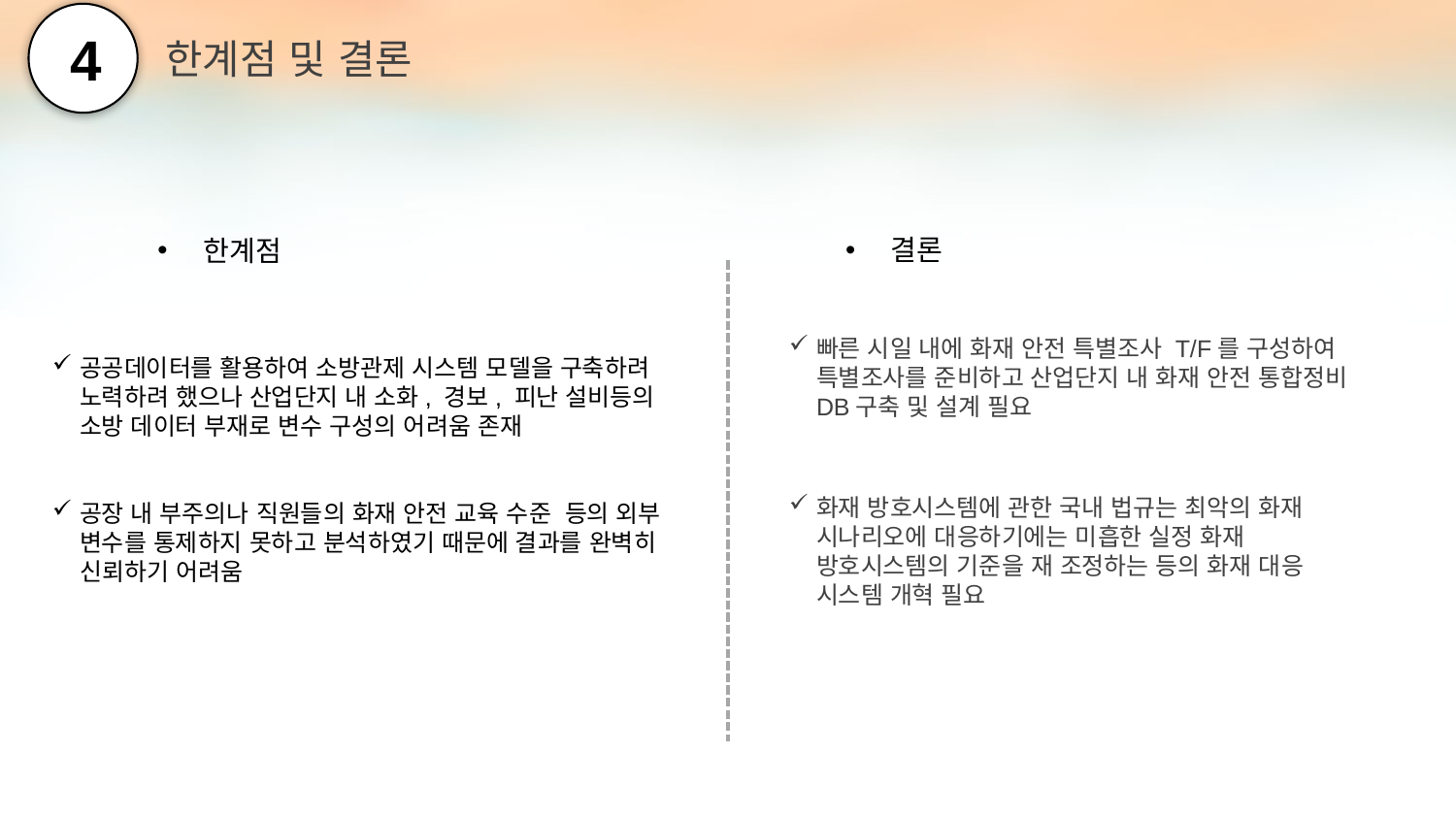

4
한계점 및 결론
결론
한계점
공공데이터를 활용하여 소방관제 시스템 모델을 구축하려 노력하려 했으나 산업단지 내 소화, 경보, 피난 설비등의 소방 데이터 부재로 변수 구성의 어려움 존재

공장 내 부주의나 직원들의 화재 안전 교육 수준  등의 외부 변수를 통제하지 못하고 분석하였기 때문에 결과를 완벽히 신뢰하기 어려움

빠른 시일 내에 화재 안전 특별조사 T/F를 구성하여 특별조사를 준비하고 산업단지 내 화재 안전 통합정비 DB구축 및 설계 필요

화재 방호시스템에 관한 국내 법규는 최악의 화재 시나리오에 대응하기에는 미흡한 실정 화재 방호시스템의 기준을 재 조정하는 등의 화재 대응 시스템 개혁 필요